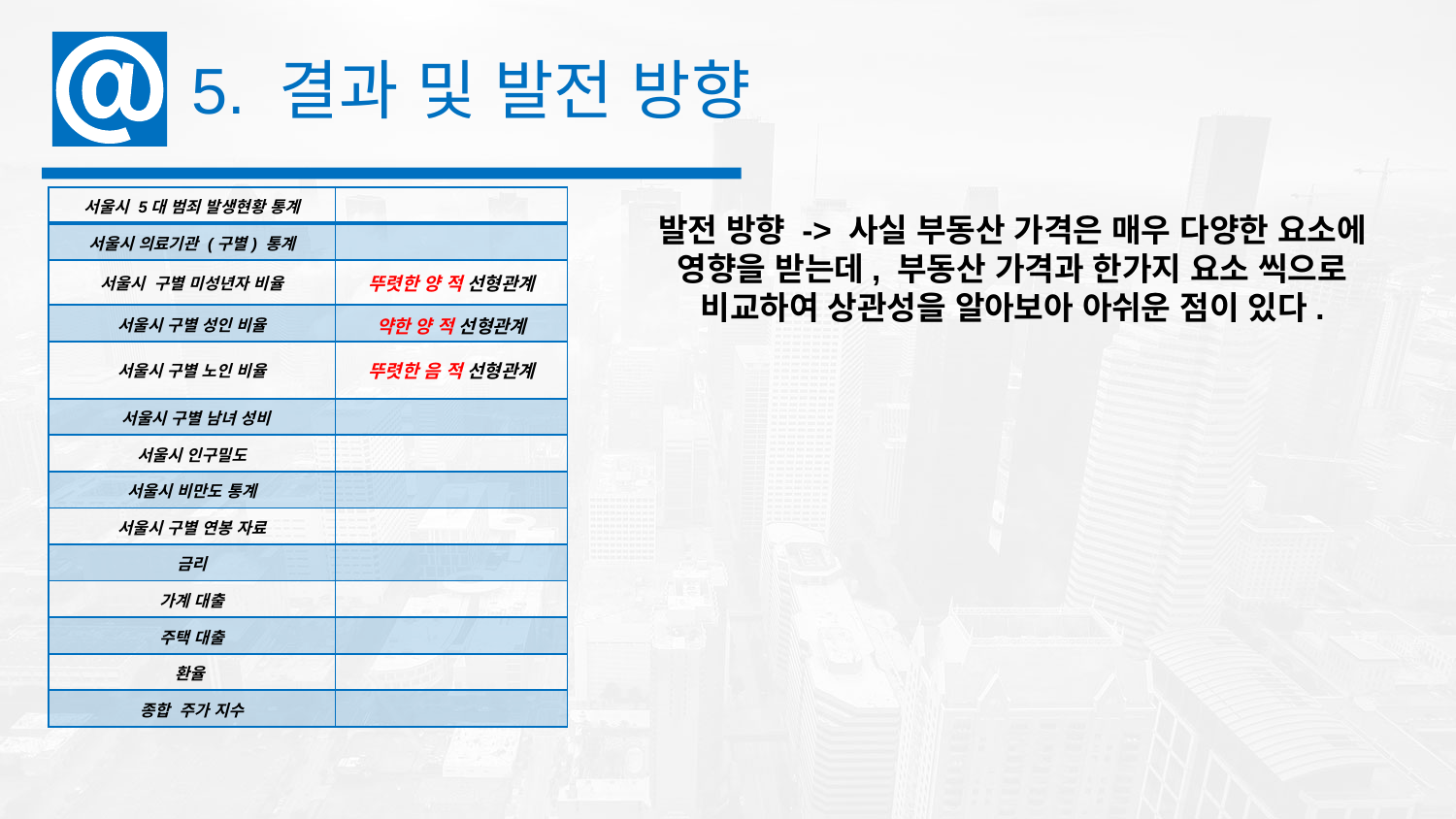

5. 결과 및 발전 방향

| 서울시 5대 범죄 발생현황 통계 |  |
| --- | --- |
| 서울시 의료기관 (구별) 통계 |  |
| 서울시 구별 미성년자 비율 | 뚜렷한 양 적 선형관계 |
| 서울시 구별 성인 비율 | 약한 양 적 선형관계 |
| 서울시 구별 노인 비율 | 뚜렷한 음 적 선형관계 |
| 서울시 구별 남녀 성비 |  |
| 서울시 인구밀도 |  |
| 서울시 비만도 통계 |  |
| 서울시 구별 연봉 자료 |  |
| 금리 |  |
| 가계 대출 |  |
| 주택 대출 |  |
| 환율 |  |
| 종합 주가 지수 |  |

발전 방향 -> 사실 부동산 가격은 매우 다양한 요소에 영향을 받는데, 부동산 가격과 한가지 요소 씩으로 비교하여 상관성을 알아보아 아쉬운 점이 있다.